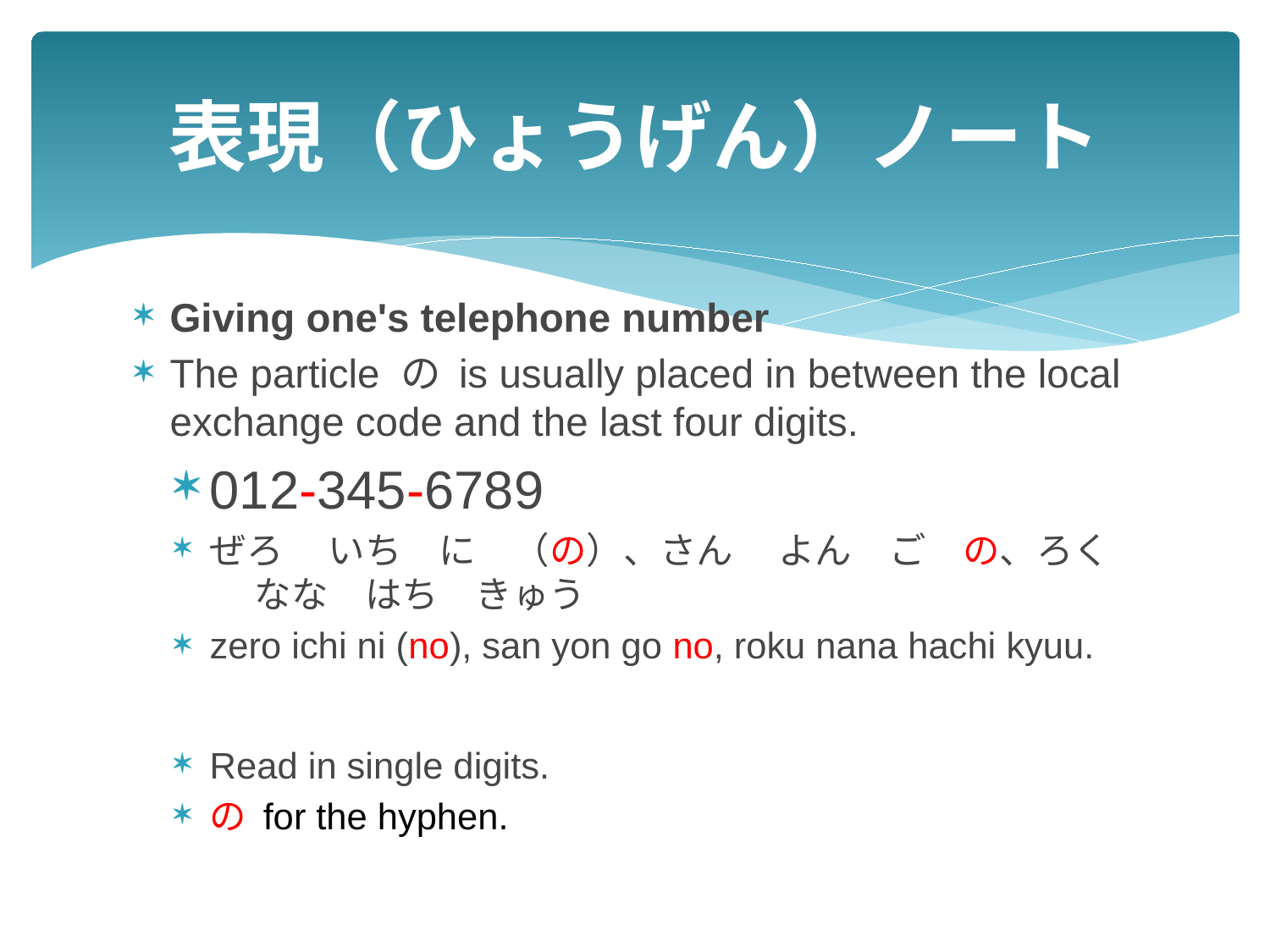

# 表現（ひょうげん）ノート
Giving one's telephone number
The particle の is usually placed in between the local exchange code and the last four digits.
012-345-6789
ぜろ　 いち　に　（の）、さん　 よん　ご　の、ろく　 なな　はち　きゅう
zero ichi ni (no), san yon go no, roku nana hachi kyuu.

Read in single digits.
の for the hyphen.